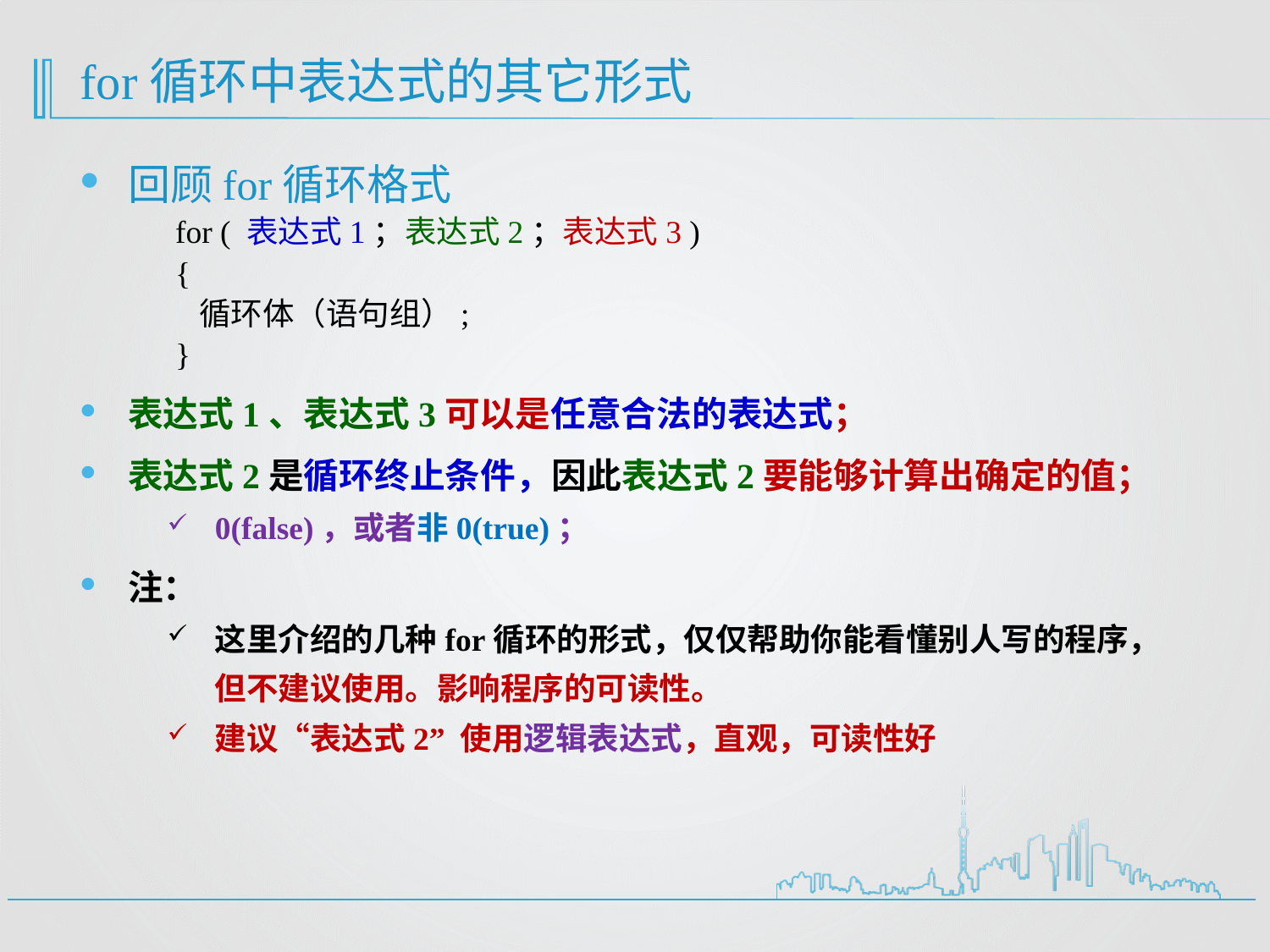

# for循环中表达式的其它形式
回顾for循环格式
for ( 表达式1；表达式2；表达式3 )
{
	循环体（语句组）;
}
表达式1、表达式3可以是任意合法的表达式；
表达式2是循环终止条件，因此表达式2要能够计算出确定的值；
0(false)，或者非0(true)；
注：
这里介绍的几种for循环的形式，仅仅帮助你能看懂别人写的程序，但不建议使用。影响程序的可读性。
建议“表达式2” 使用逻辑表达式，直观，可读性好